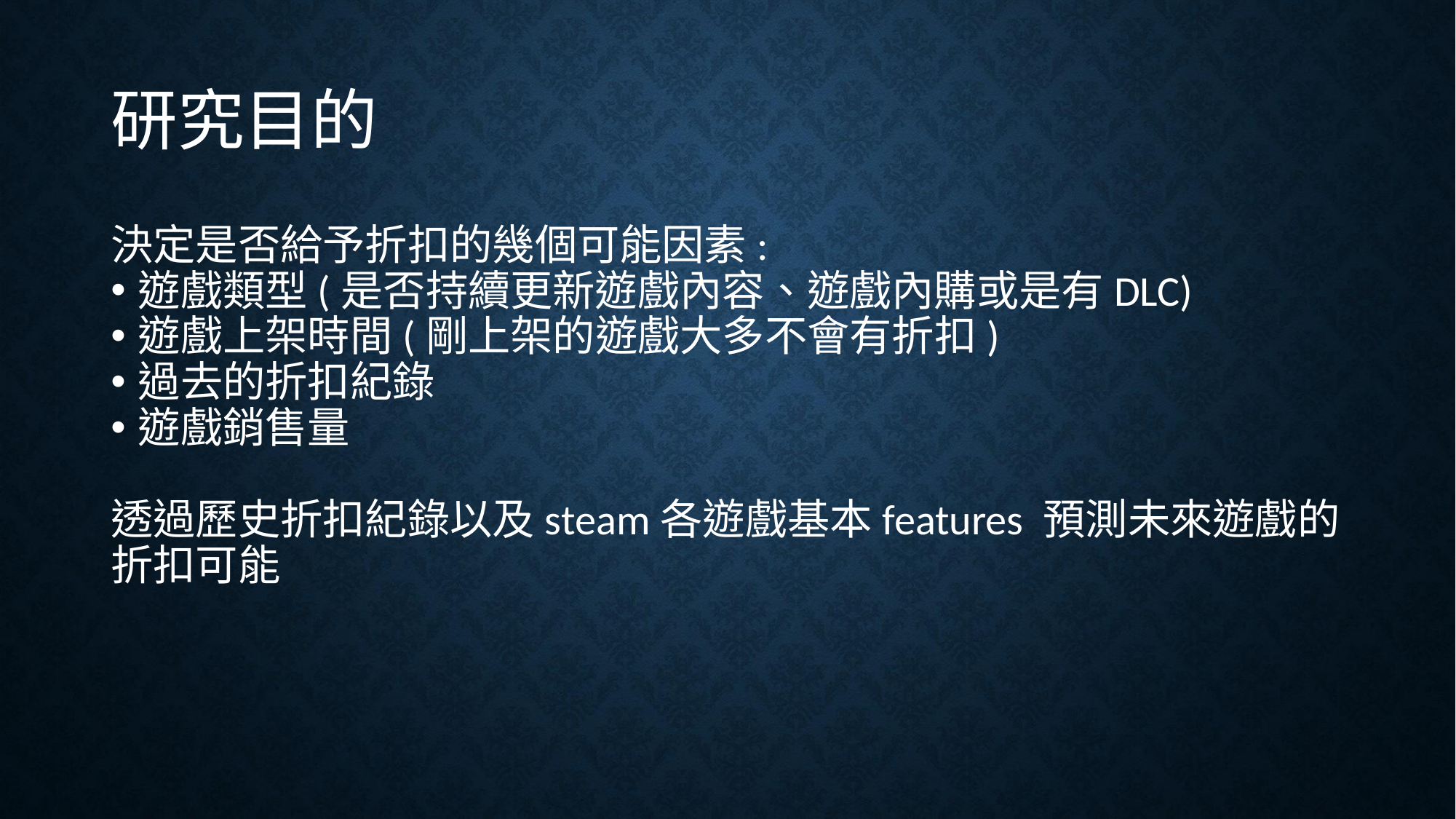

# 研究目的
決定是否給予折扣的幾個可能因素:
遊戲類型(是否持續更新遊戲內容、遊戲內購或是有DLC)
遊戲上架時間(剛上架的遊戲大多不會有折扣)
過去的折扣紀錄
遊戲銷售量

透過歷史折扣紀錄以及steam各遊戲基本features 預測未來遊戲的折扣可能